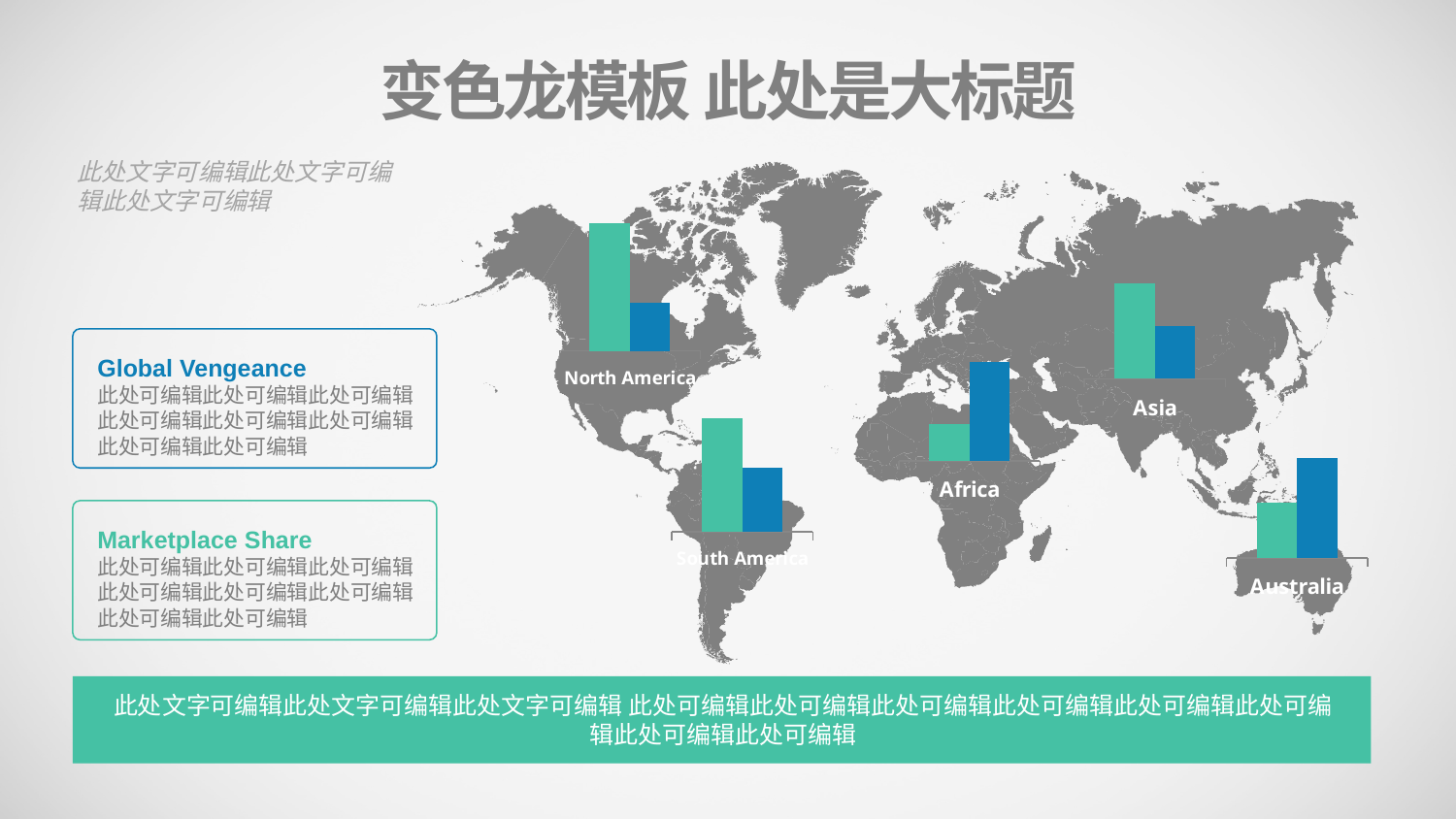

变色龙模板 此处是大标题
此处文字可编辑此处文字可编辑此处文字可编辑

### Chart

| Category | Series 1 | Series 2 |
|---|---|---|
| North America | 8.0 | 7.0 |

### Chart

| Category | Series 1 | Series 2 |
|---|---|---|
| Asia | 4.3 | 2.4 |
Global Vengeance
此处可编辑此处可编辑此处可编辑此处可编辑此处可编辑此处可编辑此处可编辑此处可编辑

### Chart

| Category | Series 1 | Series 2 |
|---|---|---|
| Africa | 3.0 | 8.0 |

### Chart

| Category | Series 1 | Series 2 |
|---|---|---|
| South America | 4.3 | 2.4 |

### Chart

| Category | Series 1 | Series 2 |
|---|---|---|
| Australia | 5.0 | 9.0 |
Marketplace Share
此处可编辑此处可编辑此处可编辑此处可编辑此处可编辑此处可编辑此处可编辑此处可编辑

此处文字可编辑此处文字可编辑此处文字可编辑 此处可编辑此处可编辑此处可编辑此处可编辑此处可编辑此处可编辑此处可编辑此处可编辑